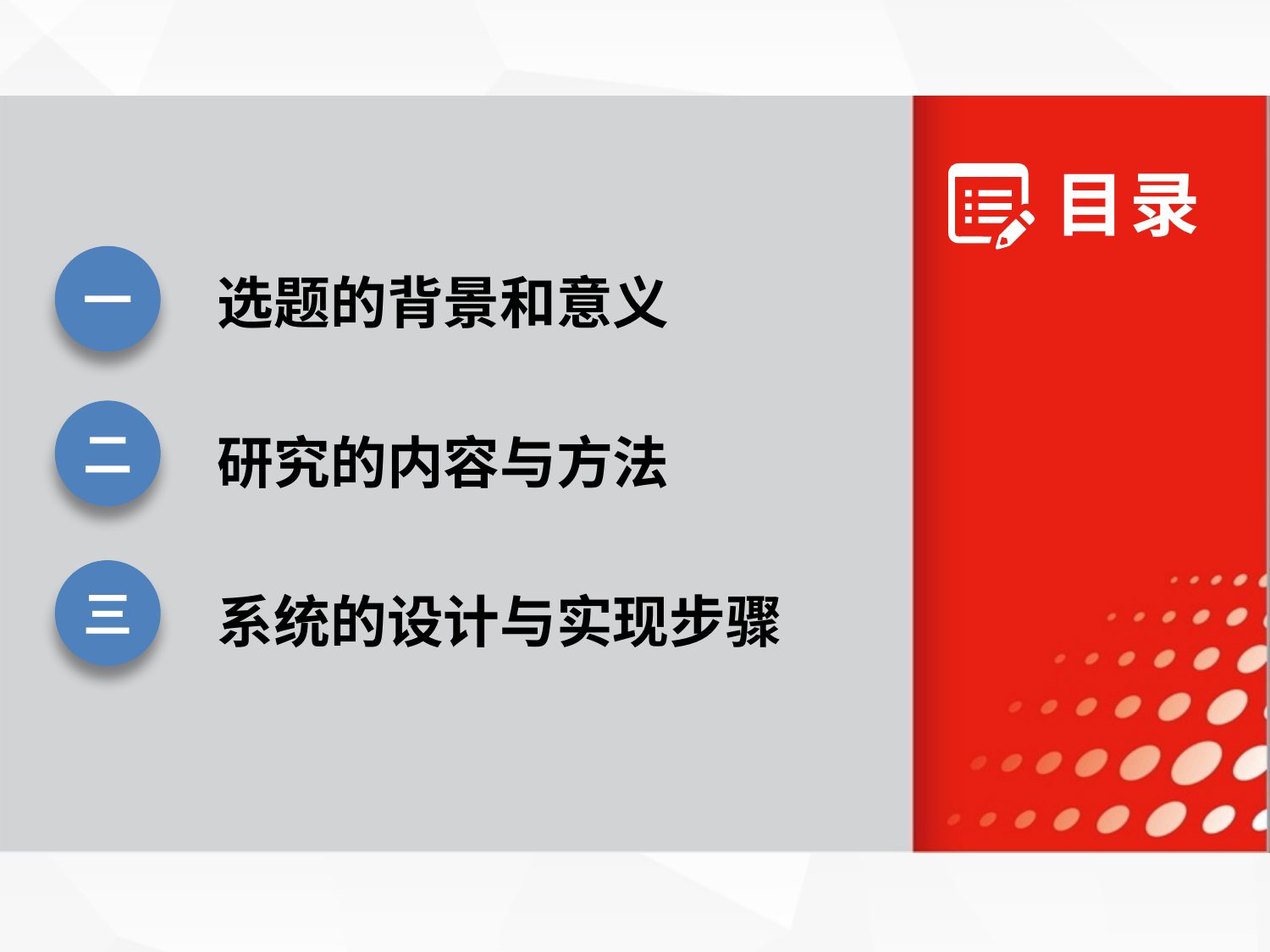

目录

选题的背景和意义

一

二
研究的内容与方法

三
系统的设计与实现步骤